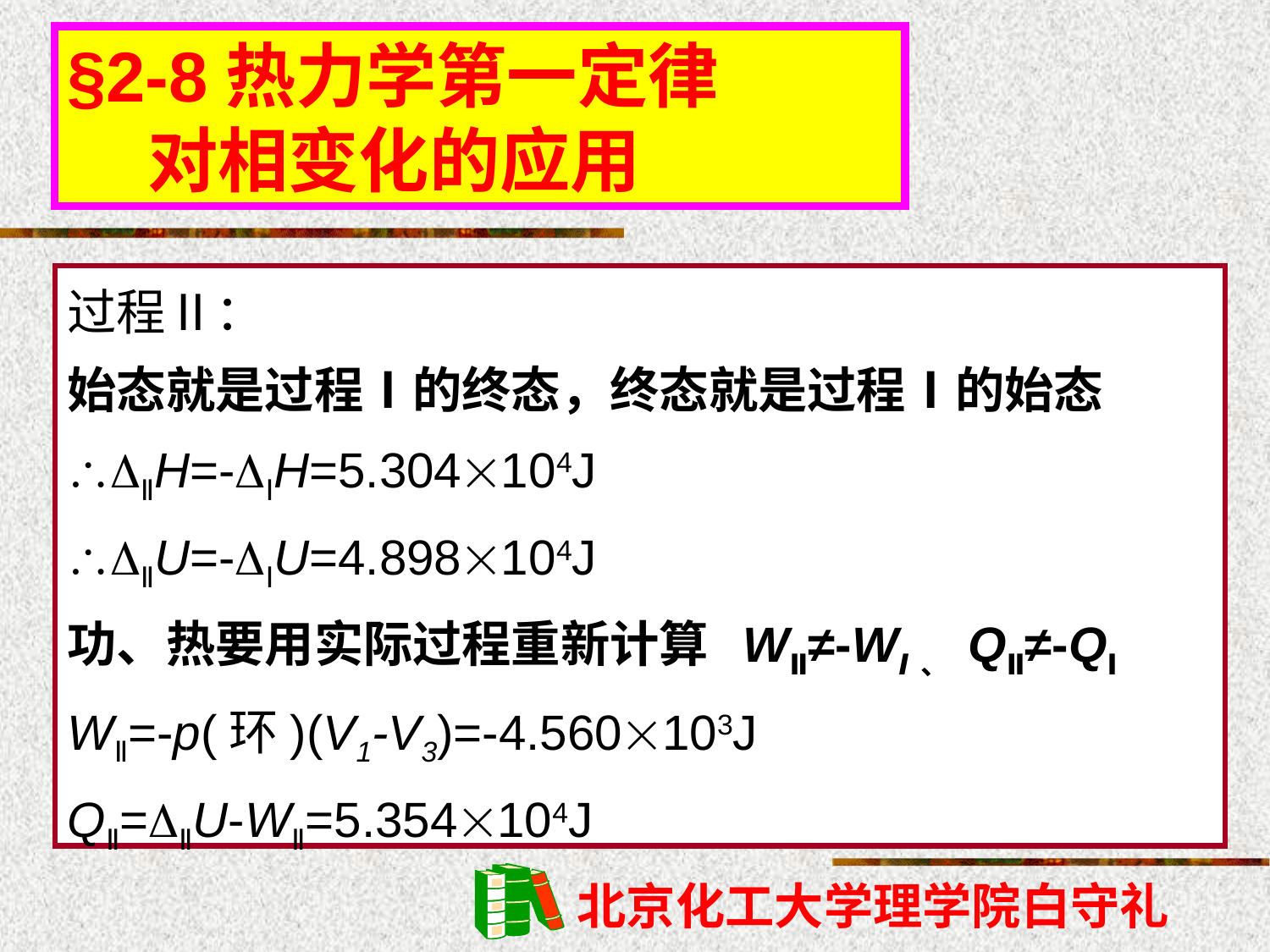

§2-8热力学第一定律
     对相变化的应用
过程Ⅱ：
始态就是过程Ⅰ的终态，终态就是过程Ⅰ的始态
∴ΔⅡH=-ΔⅠH=5.304×104J
∴ΔⅡU=-ΔⅠU=4.898×104J
功、热要用实际过程重新计算  WⅡ≠-WⅠ、 QⅡ≠-QⅠ
WⅡ=-p(环)(V1-V3)=-4.560×103J
QⅡ=ΔⅡU-WⅡ=5.354×104J